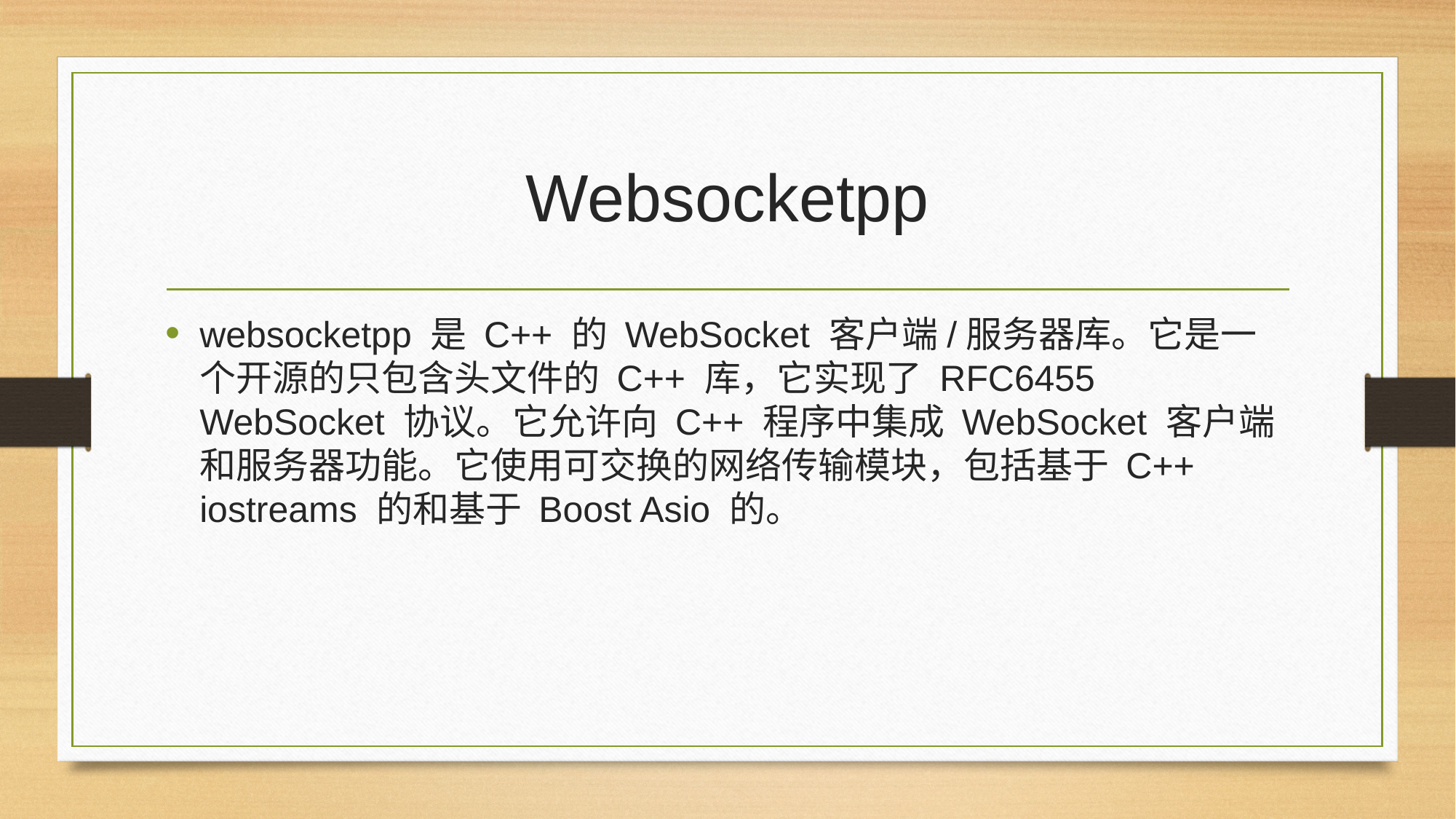

# Websocketpp
websocketpp 是 C++ 的 WebSocket 客户端/服务器库。它是一个开源的只包含头文件的 C++ 库，它实现了 RFC6455 WebSocket 协议。它允许向 C++ 程序中集成 WebSocket 客户端和服务器功能。它使用可交换的网络传输模块，包括基于 C++ iostreams 的和基于 Boost Asio 的。